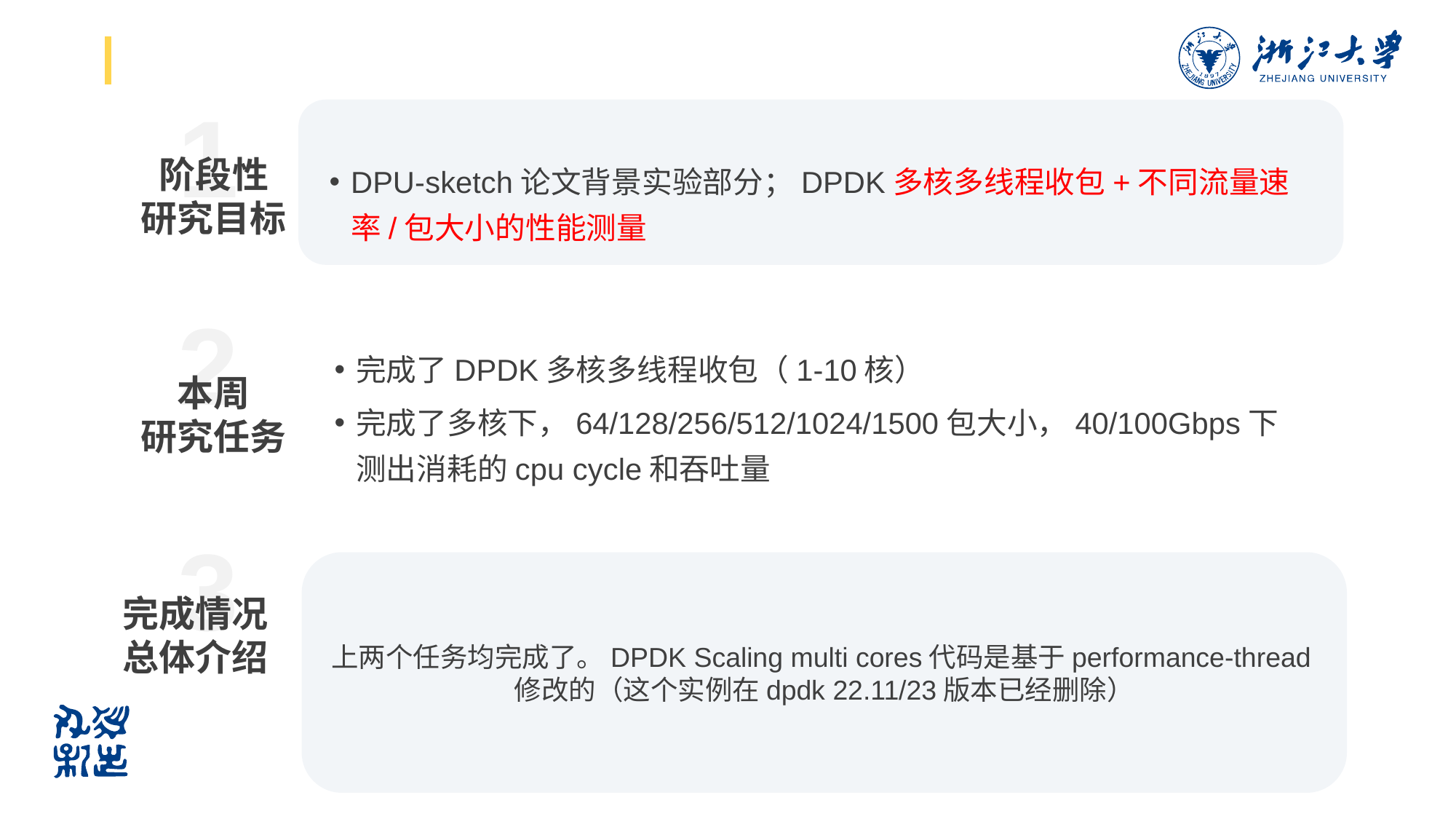

1

阶段性
研究目标
DPU-sketch论文背景实验部分；DPDK多核多线程收包+不同流量速率/包大小的性能测量
2
完成了DPDK多核多线程收包（1-10核）
完成了多核下，64/128/256/512/1024/1500包大小，40/100Gbps下测出消耗的cpu cycle和吞吐量

本周
研究任务

3
上两个任务均完成了。DPDK Scaling multi cores代码是基于performance-thread修改的（这个实例在dpdk 22.11/23版本已经删除）
完成情况总体介绍